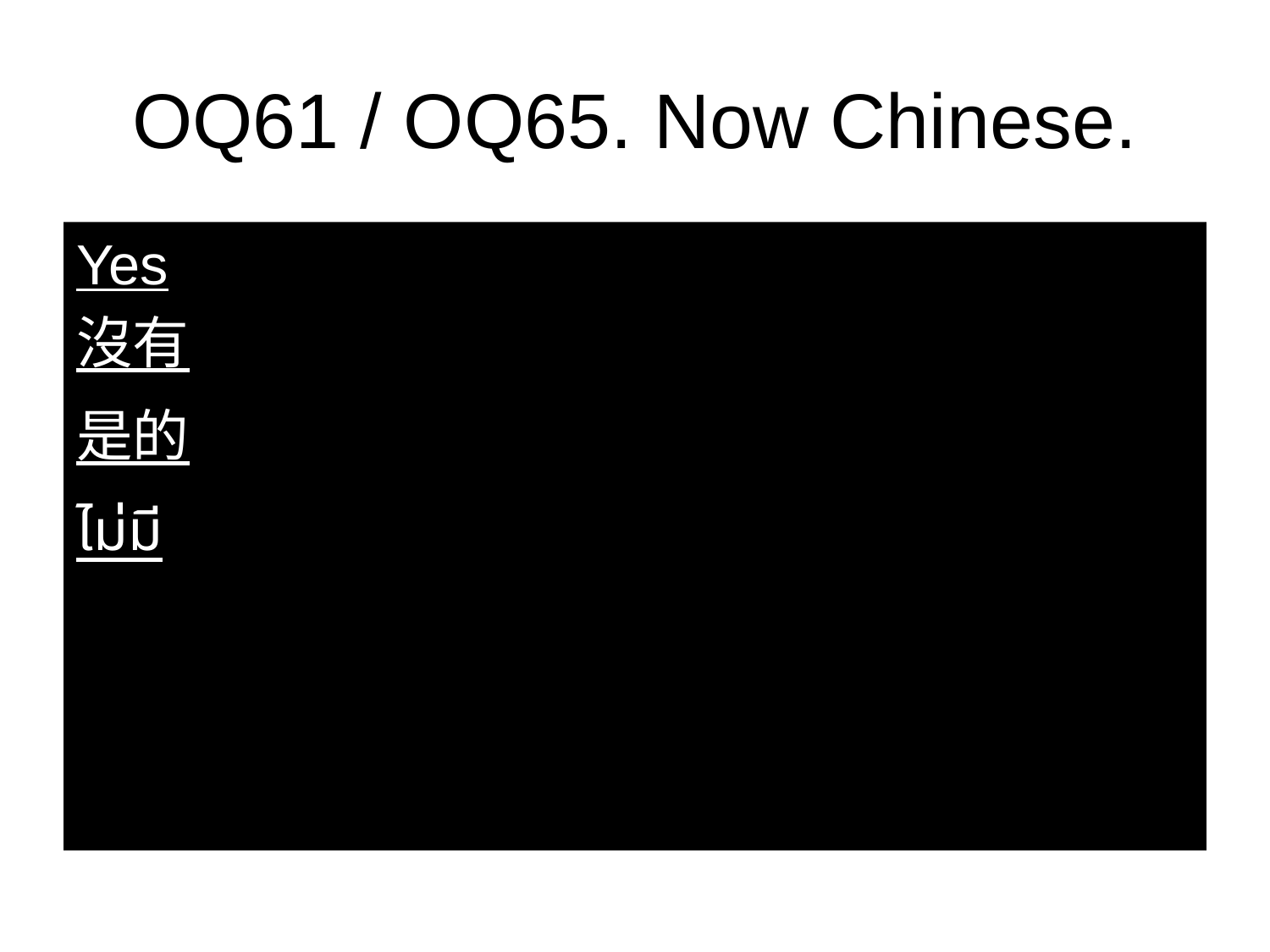

# OQ61 / OQ65. Now Chinese.
Yes
沒有
是的
ไม่มี